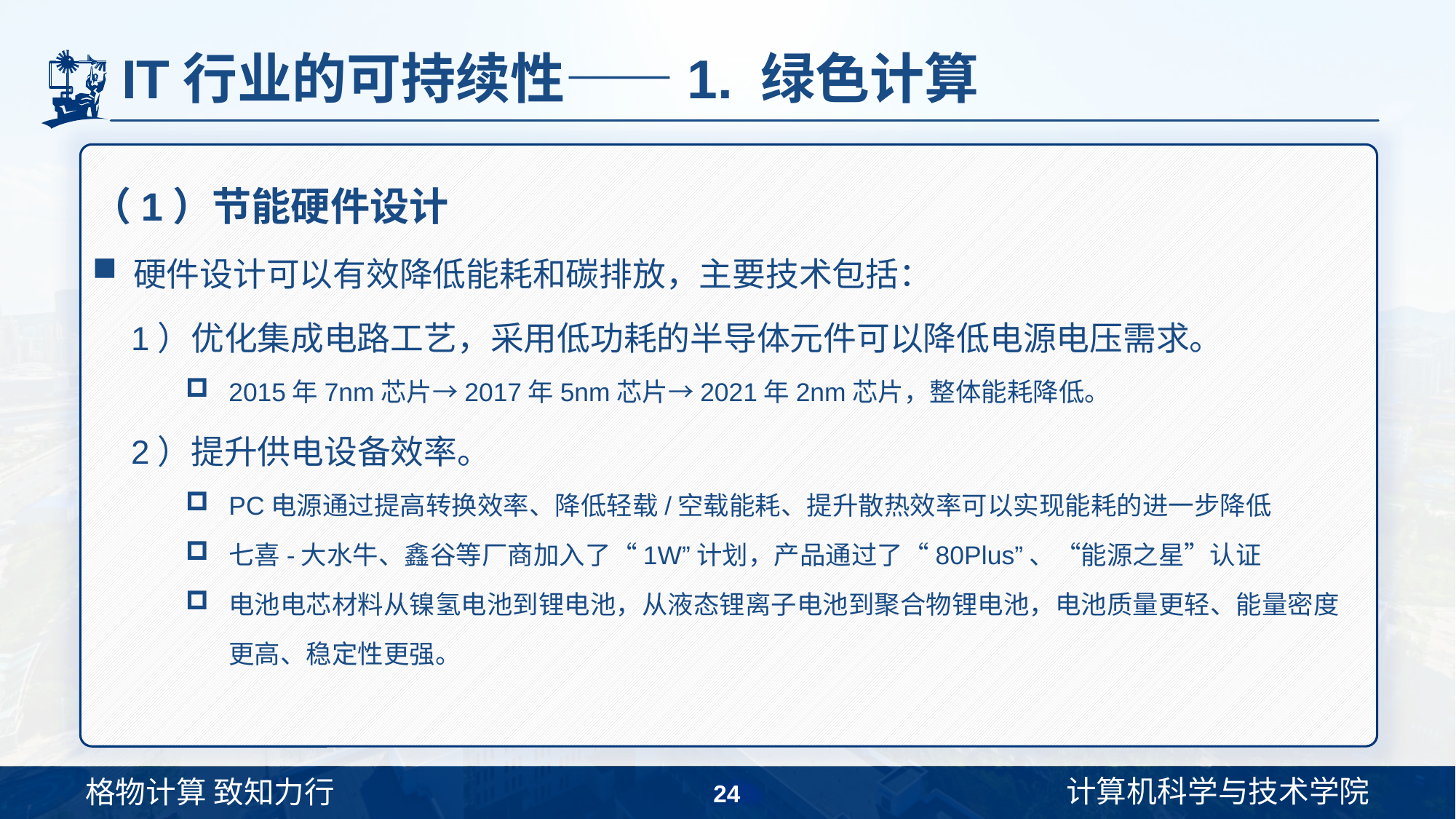

# IT行业的可持续性——1. 绿色计算
（1）节能硬件设计
硬件设计可以有效降低能耗和碳排放，主要技术包括：
1）优化集成电路工艺，采用低功耗的半导体元件可以降低电源电压需求。
2015年7nm芯片→2017年5nm芯片→2021年2nm芯片，整体能耗降低。
2）提升供电设备效率。
PC电源通过提高转换效率、降低轻载/空载能耗、提升散热效率可以实现能耗的进一步降低
七喜-大水牛、鑫谷等厂商加入了“1W”计划，产品通过了“80Plus”、“能源之星”认证
电池电芯材料从镍氢电池到锂电池，从液态锂离子电池到聚合物锂电池，电池质量更轻、能量密度更高、稳定性更强。
24